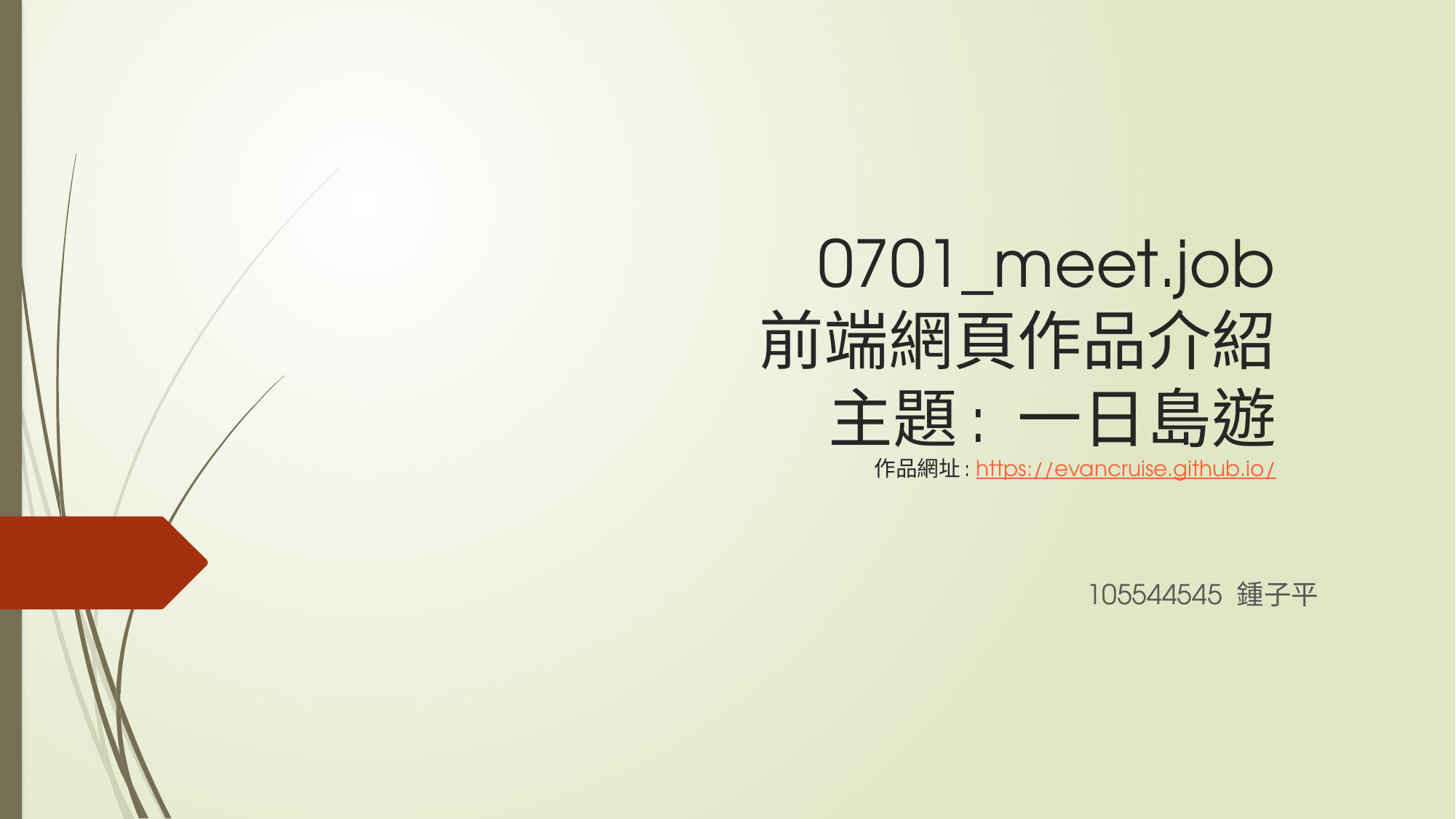

# 0701_meet.job 前端網頁作品介紹 主題: 一日島遊 作品網址: https://evancruise.github.io/
105544545 鍾子平